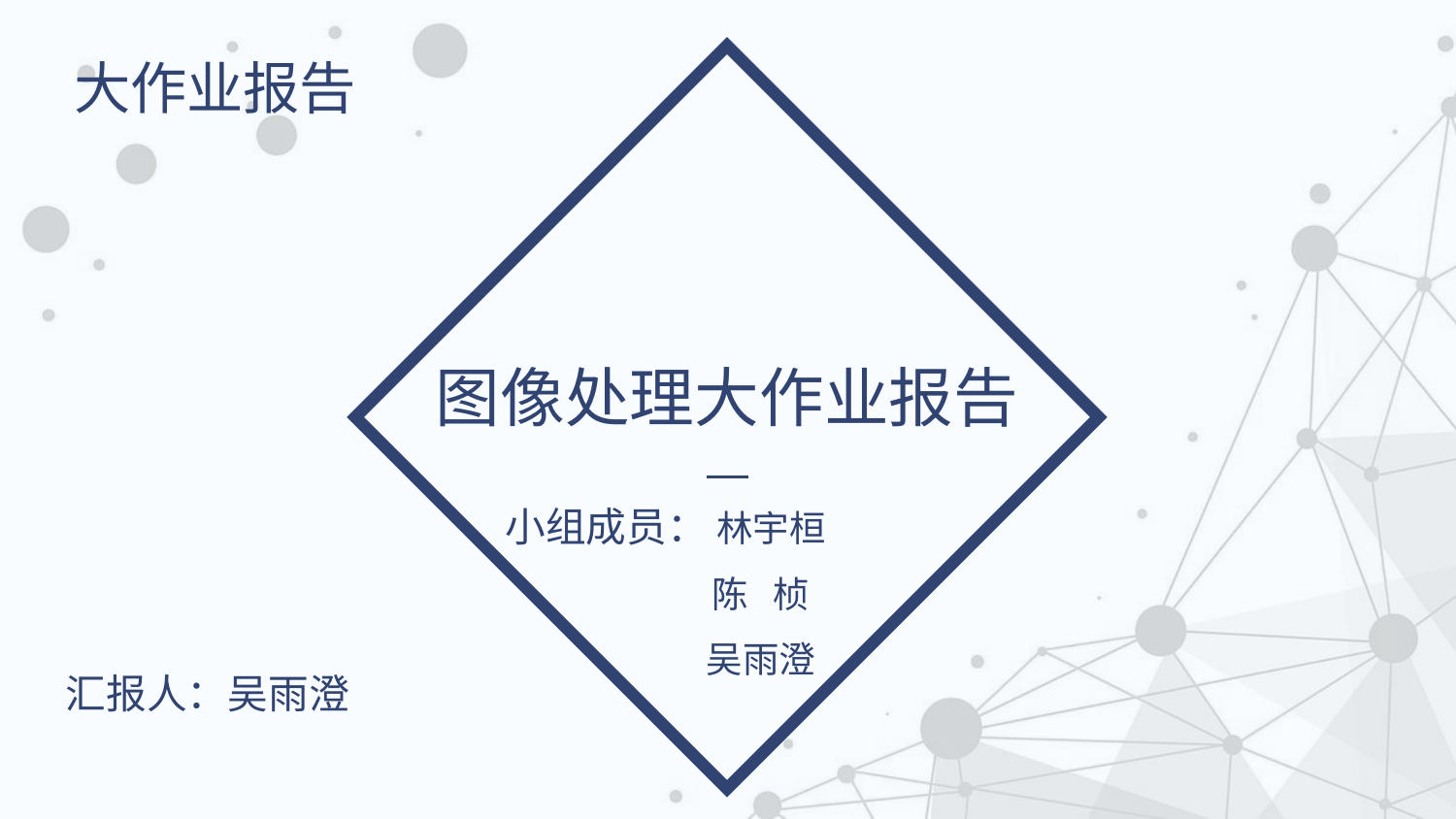

大作业报告
图像处理大作业报告
小组成员： 林宇桓
                      陈   桢
                      吴雨澄
汇报人：吴雨澄